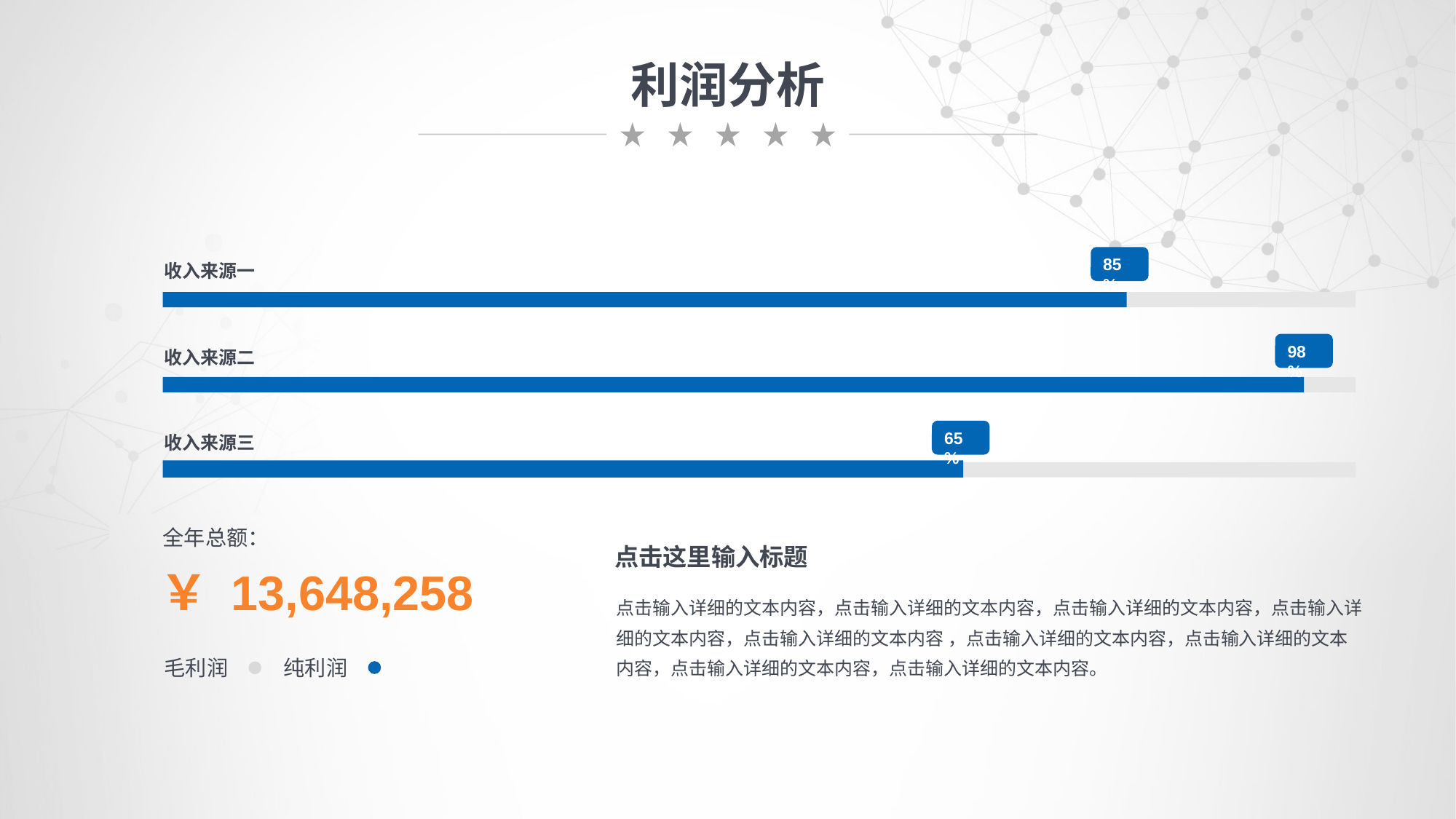

利润分析

85%
收入来源一

98%
收入来源二

65%
收入来源三

全年总额：
点击这里输入标题
￥ 13,648,258
点击输入详细的文本内容，点击输入详细的文本内容，点击输入详细的文本内容，点击输入详细的文本内容，点击输入详细的文本内容 ，点击输入详细的文本内容，点击输入详细的文本内容，点击输入详细的文本内容，点击输入详细的文本内容。
毛利润
纯利润